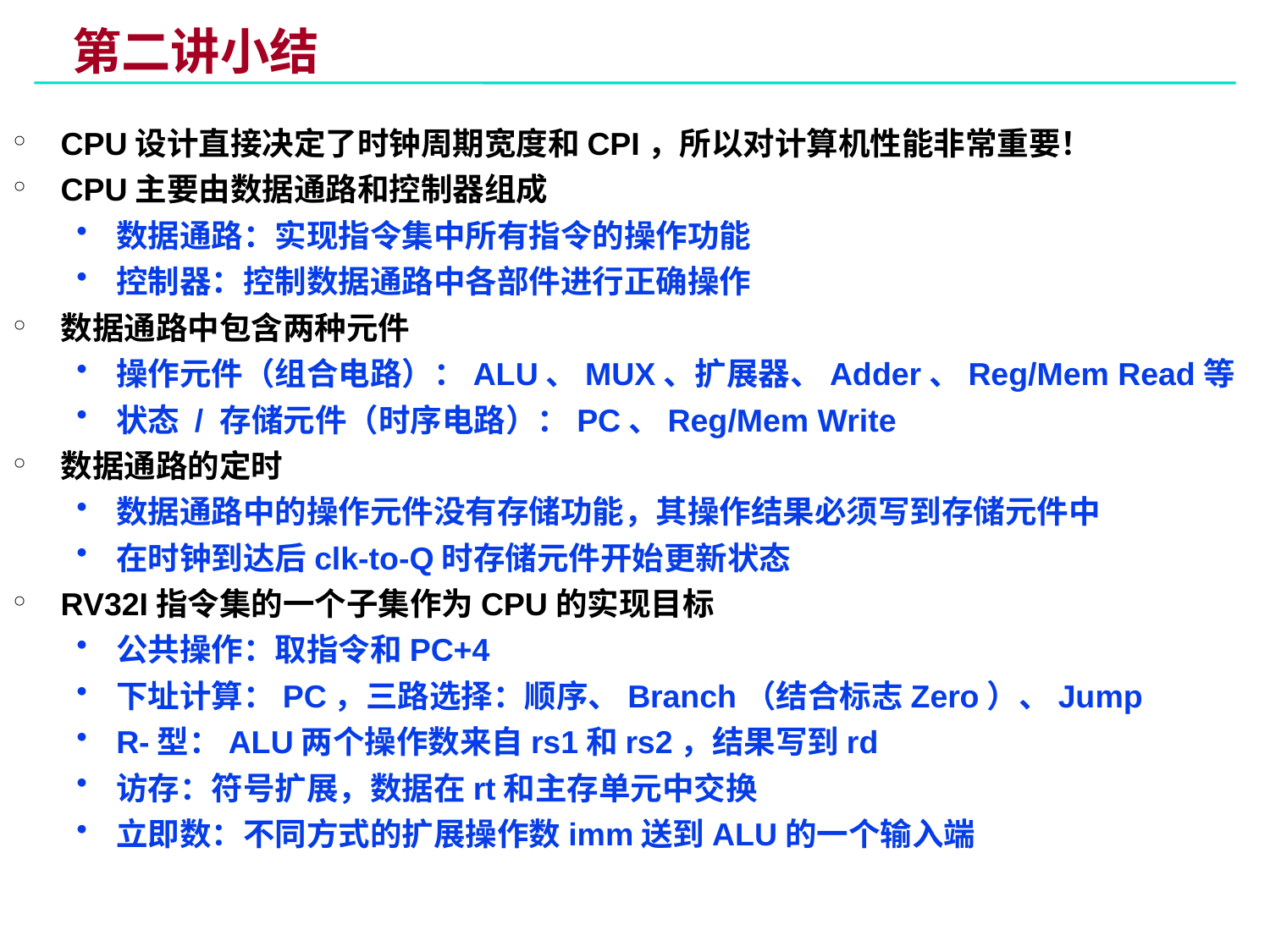

# 第二讲小结
CPU设计直接决定了时钟周期宽度和CPI，所以对计算机性能非常重要！
CPU主要由数据通路和控制器组成
数据通路：实现指令集中所有指令的操作功能
控制器：控制数据通路中各部件进行正确操作
数据通路中包含两种元件
操作元件（组合电路）：ALU、MUX、扩展器、Adder、Reg/Mem Read等
状态 / 存储元件（时序电路）：PC、Reg/Mem Write
数据通路的定时
数据通路中的操作元件没有存储功能，其操作结果必须写到存储元件中
在时钟到达后clk-to-Q时存储元件开始更新状态
RV32I指令集的一个子集作为CPU的实现目标
公共操作：取指令和PC+4
下址计算：PC，三路选择：顺序、Branch（结合标志Zero）、Jump
R-型：ALU两个操作数来自rs1和rs2，结果写到rd
访存：符号扩展，数据在rt和主存单元中交换
立即数：不同方式的扩展操作数imm送到ALU的一个输入端